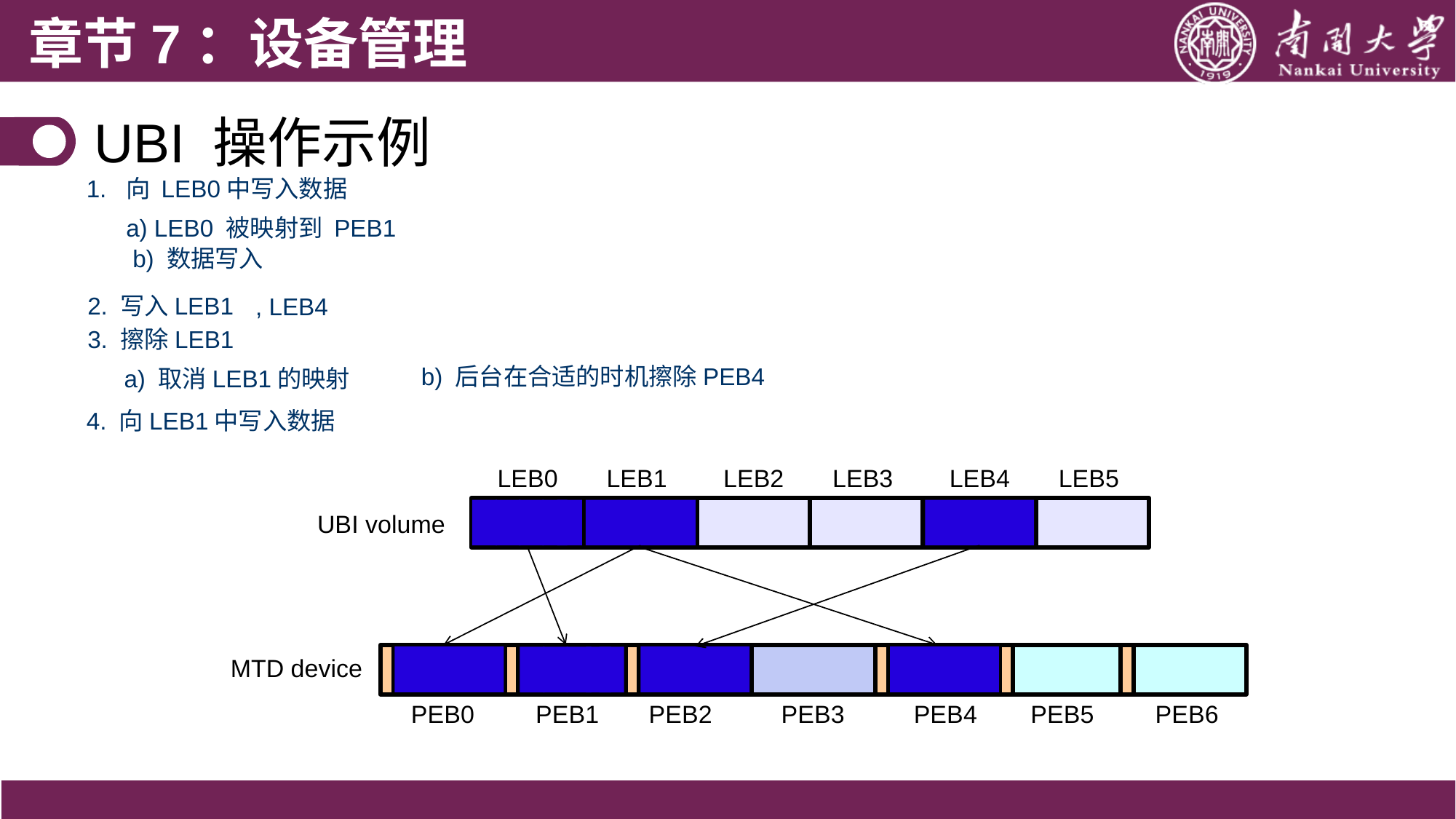

# UBI 操作示例
1.  向 LEB0中写入数据
a) LEB0 被映射到 PEB1
b) 数据写入
2. 写入LEB1
, LEB4
3. 擦除LEB1
b) 后台在合适的时机擦除PEB4
a) 取消LEB1的映射
4. 向LEB1中写入数据
LEB0
LEB1
LEB2
LEB3
LEB4
LEB5

UBI volume

MTD device
PEB0
PEB1
PEB2
PEB3
PEB4
PEB5
PEB6